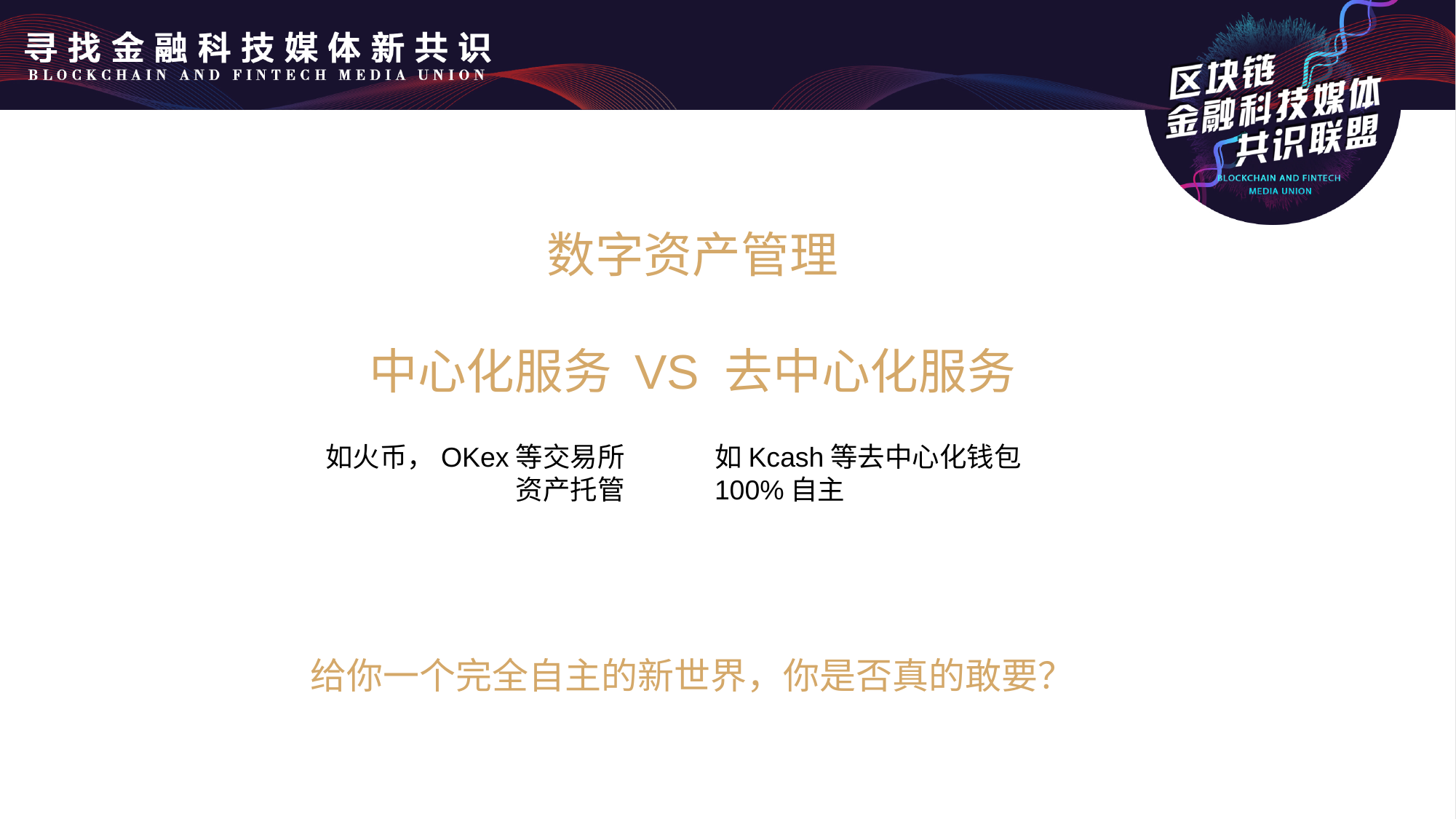

数字资产管理

中心化服务 VS 去中心化服务
如火币，OKex等交易所
资产托管
如Kcash等去中心化钱包
100%自主
给你一个完全自主的新世界，你是否真的敢要？